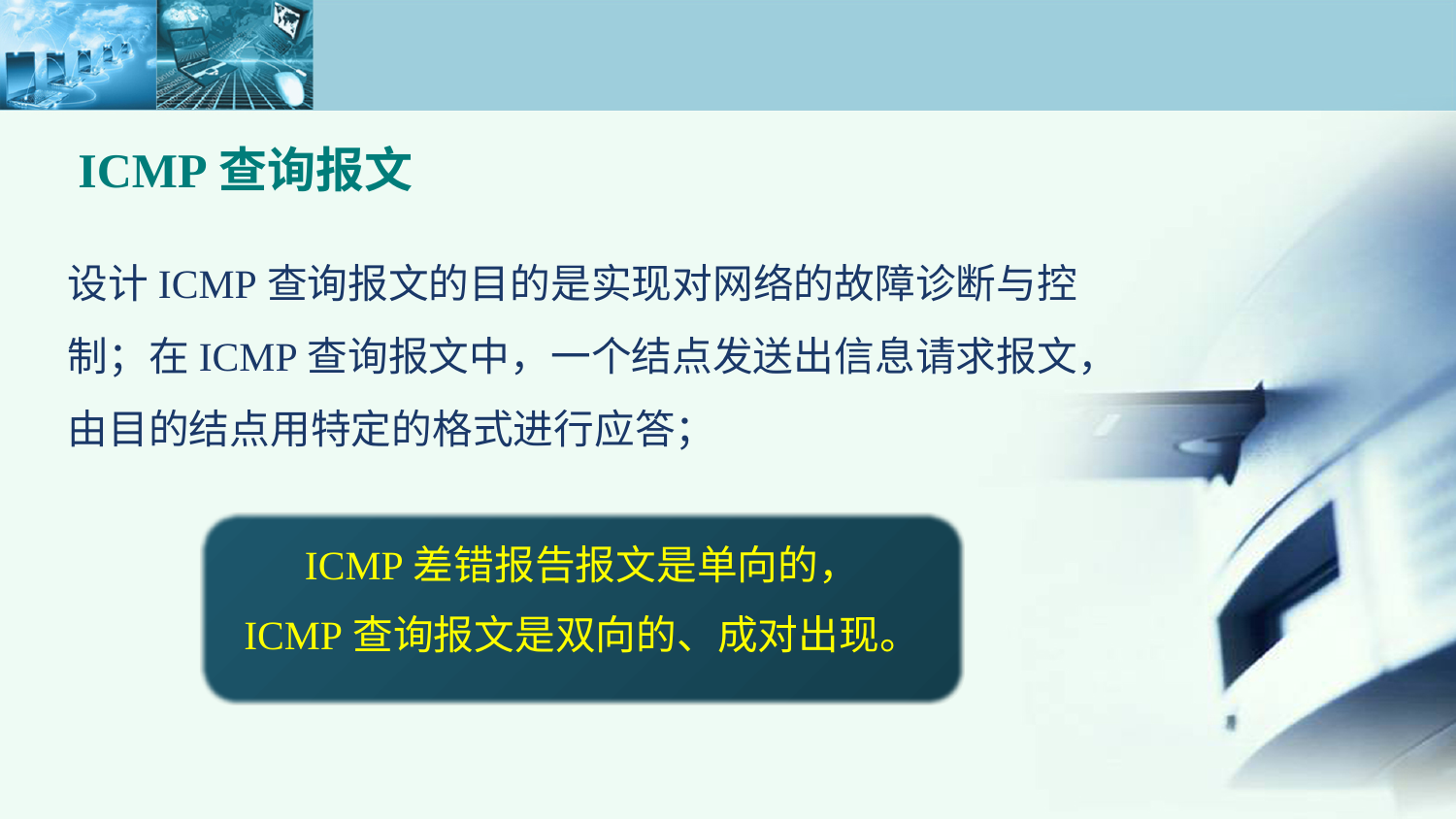

ICMP查询报文
设计ICMP查询报文的目的是实现对网络的故障诊断与控制；在ICMP查询报文中，一个结点发送出信息请求报文，由目的结点用特定的格式进行应答；
ICMP差错报告报文是单向的，
ICMP查询报文是双向的、成对出现。